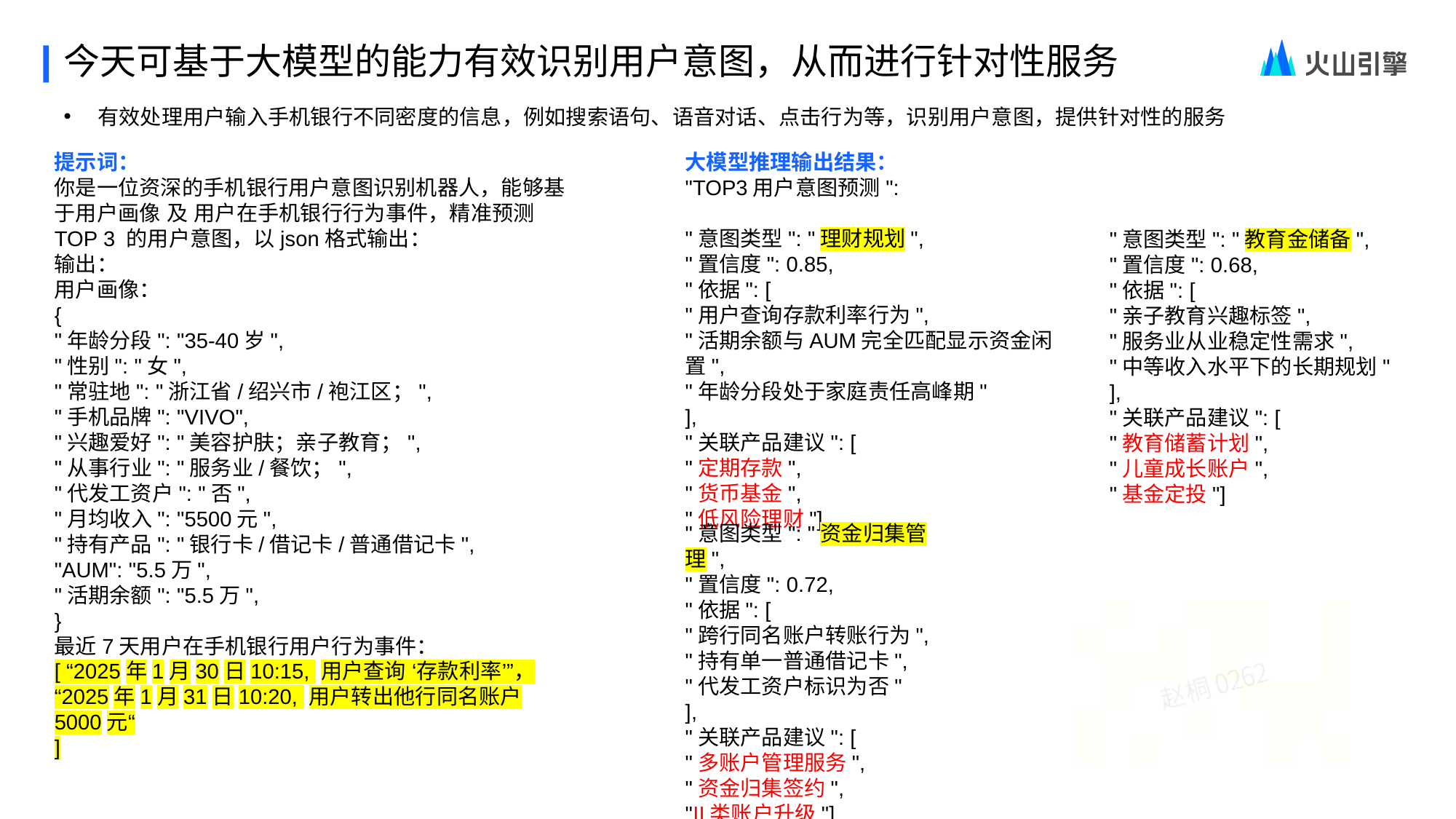

今天可基于大模型的能力有效识别用户意图，从而进行针对性服务
有效处理用户输入手机银行不同密度的信息，例如搜索语句、语音对话、点击行为等，识别用户意图，提供针对性的服务
提示词：
你是一位资深的手机银行用户意图识别机器人，能够基于用户画像 及 用户在手机银行行为事件，精准预测TOP 3 的用户意图，以json格式输出：
输出：
用户画像：
{
"年龄分段": "35-40岁",
"性别": "女",
"常驻地": "浙江省/绍兴市/袍江区；",
"手机品牌": "VIVO",
"兴趣爱好": "美容护肤；亲子教育；",
"从事行业": "服务业/餐饮；",
"代发工资户": "否",
"月均收入": "5500元",
"持有产品": "银行卡/借记卡/普通借记卡",
"AUM": "5.5万",
"活期余额": "5.5万",
}
最近7天用户在手机银行用户行为事件：
[ “2025年1月30日10:15, 用户查询 ‘存款利率’”，
“2025年1月31日10:20, 用户转出他行同名账户5000元“
]
大模型推理输出结果：
"TOP3用户意图预测":

"意图类型": "理财规划",
"置信度": 0.85,
"依据": [
"用户查询存款利率行为",
"活期余额与AUM完全匹配显示资金闲置",
"年龄分段处于家庭责任高峰期"
],
"关联产品建议": [
"定期存款",
"货币基金",
"低风险理财"]
"意图类型": "教育金储备",
"置信度": 0.68,
"依据": [
"亲子教育兴趣标签",
"服务业从业稳定性需求",
"中等收入水平下的长期规划"
],
"关联产品建议": [
"教育储蓄计划",
"儿童成长账户",
"基金定投"]
"意图类型": "资金归集管理",
"置信度": 0.72,
"依据": [
"跨行同名账户转账行为",
"持有单一普通借记卡",
"代发工资户标识为否"
],
"关联产品建议": [
"多账户管理服务",
"资金归集签约",
"II类账户升级"]